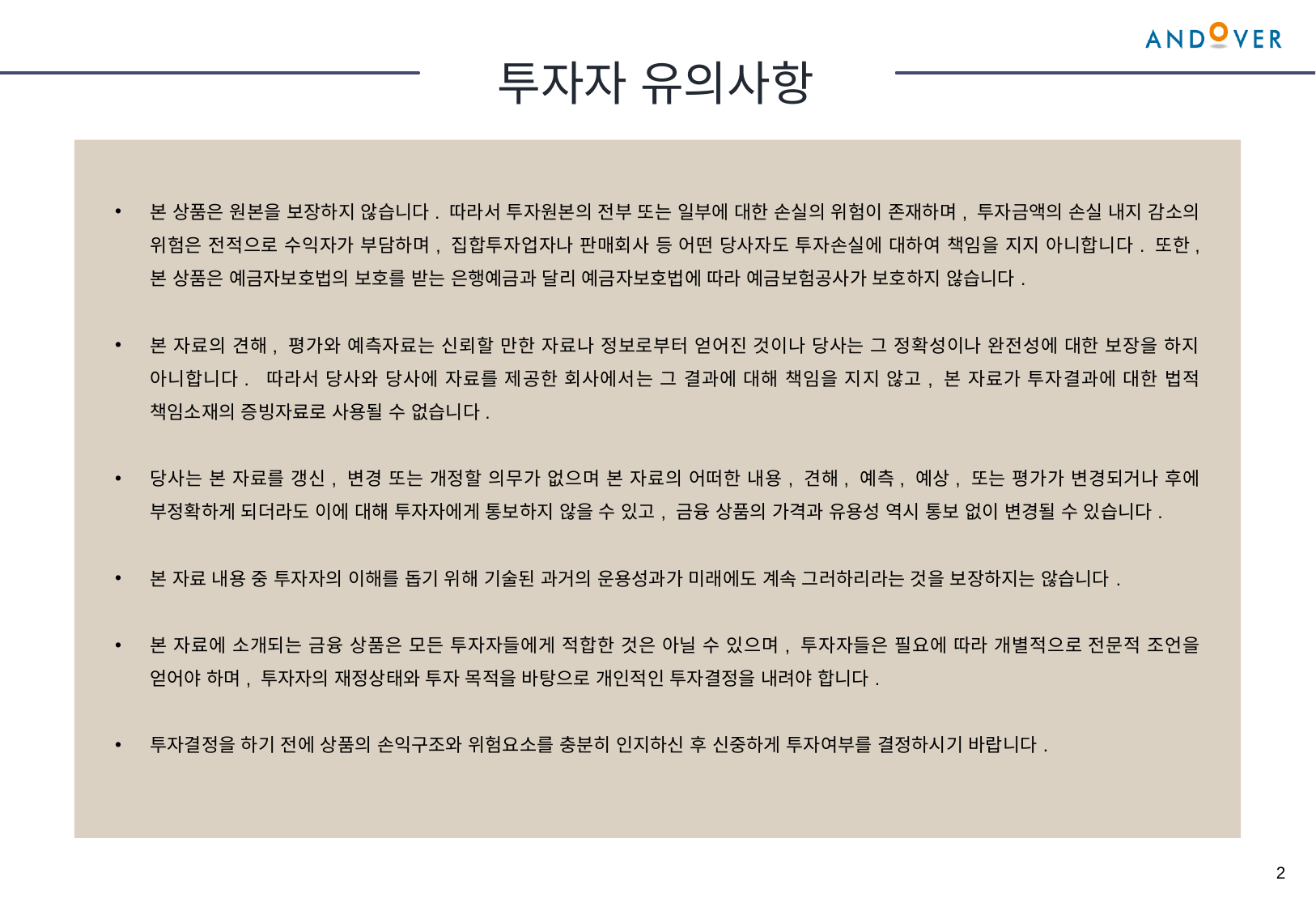

투자자 유의사항

본 상품은 원본을 보장하지 않습니다. 따라서 투자원본의 전부 또는 일부에 대한 손실의 위험이 존재하며, 투자금액의 손실 내지 감소의 위험은 전적으로 수익자가 부담하며, 집합투자업자나 판매회사 등 어떤 당사자도 투자손실에 대하여 책임을 지지 아니합니다. 또한, 본 상품은 예금자보호법의 보호를 받는 은행예금과 달리 예금자보호법에 따라 예금보험공사가 보호하지 않습니다.

본 자료의 견해, 평가와 예측자료는 신뢰할 만한 자료나 정보로부터 얻어진 것이나 당사는 그 정확성이나 완전성에 대한 보장을 하지 아니합니다.  따라서 당사와 당사에 자료를 제공한 회사에서는 그 결과에 대해 책임을 지지 않고, 본 자료가 투자결과에 대한 법적 책임소재의 증빙자료로 사용될 수 없습니다.

당사는 본 자료를 갱신, 변경 또는 개정할 의무가 없으며 본 자료의 어떠한 내용, 견해, 예측, 예상, 또는 평가가 변경되거나 후에 부정확하게 되더라도 이에 대해 투자자에게 통보하지 않을 수 있고, 금융 상품의 가격과 유용성 역시 통보 없이 변경될 수 있습니다.

본 자료 내용 중 투자자의 이해를 돕기 위해 기술된 과거의 운용성과가 미래에도 계속 그러하리라는 것을 보장하지는 않습니다.

본 자료에 소개되는 금융 상품은 모든 투자자들에게 적합한 것은 아닐 수 있으며, 투자자들은 필요에 따라 개별적으로 전문적 조언을 얻어야 하며, 투자자의 재정상태와 투자 목적을 바탕으로 개인적인 투자결정을 내려야 합니다.

투자결정을 하기 전에 상품의 손익구조와 위험요소를 충분히 인지하신 후 신중하게 투자여부를 결정하시기 바랍니다.
2